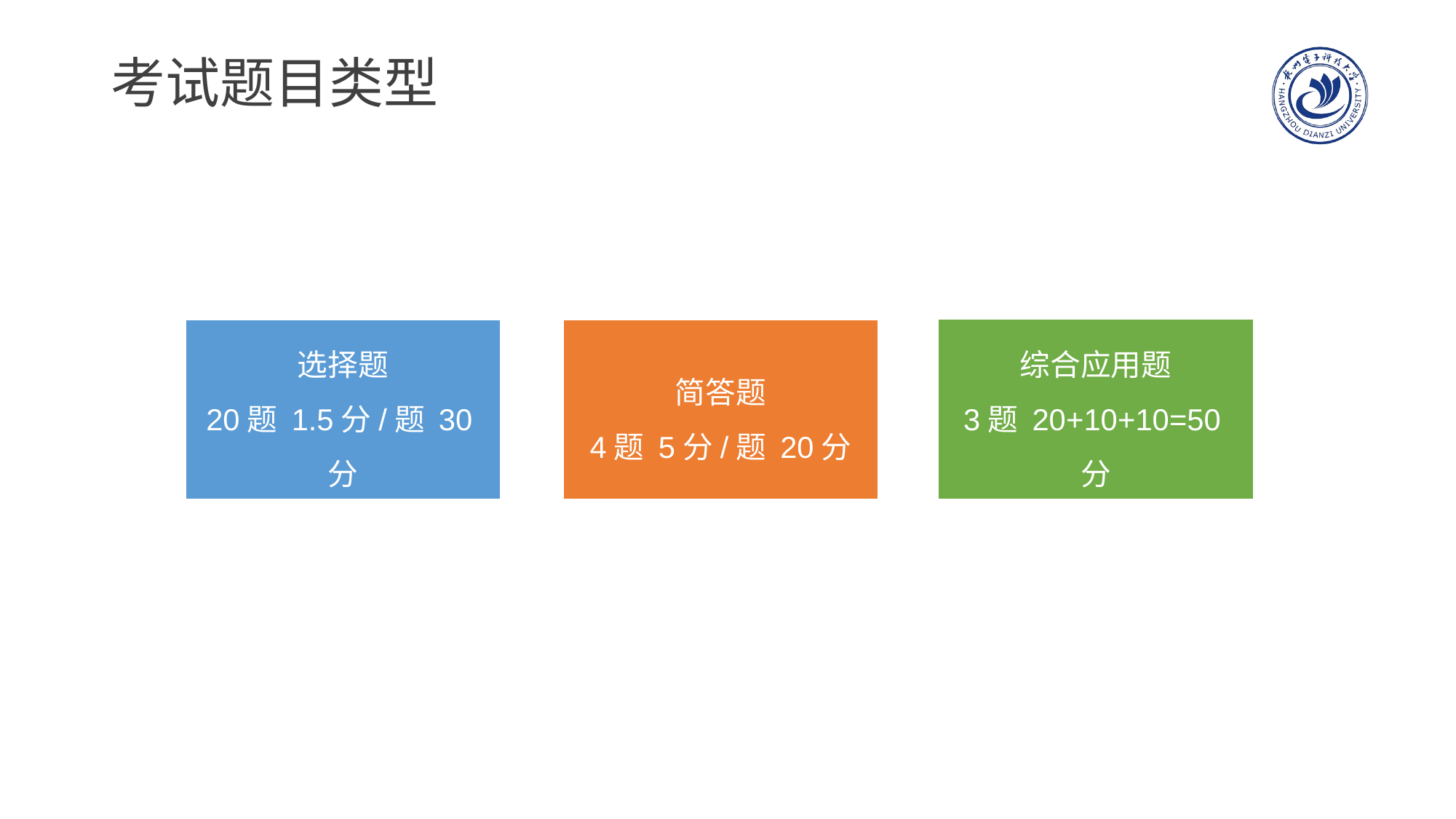

# 考试题目类型
综合应用题
3题 20+10+10=50分
选择题
20题 1.5分/题 30分
简答题
4题 5分/题 20分